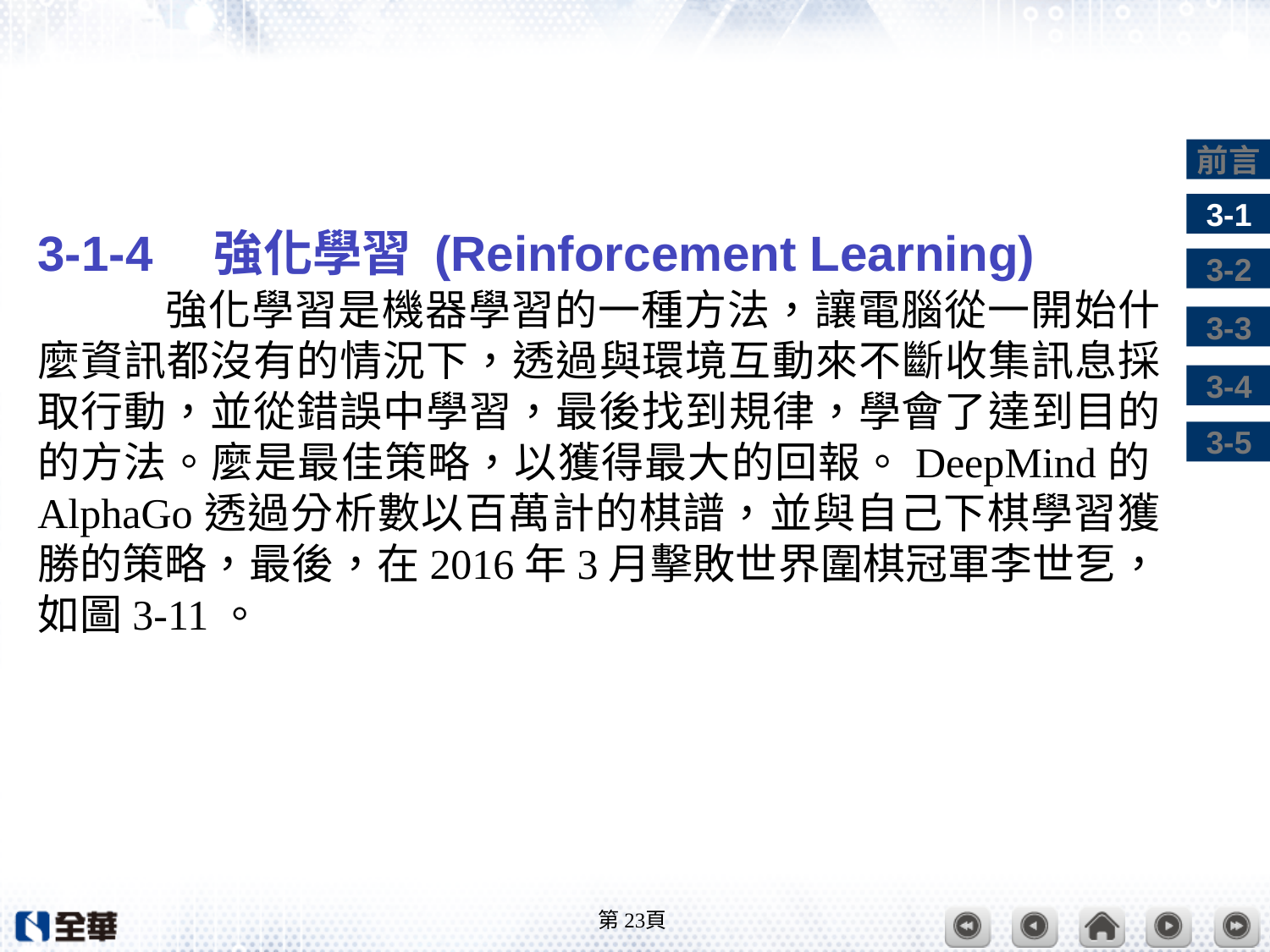

#
3-1-4　強化學習 (Reinforcement Learning)
	強化學習是機器學習的一種方法，讓電腦從一開始什麼資訊都沒有的情況下，透過與環境互動來不斷收集訊息採取行動，並從錯誤中學習，最後找到規律，學會了達到目的的方法。麼是最佳策略，以獲得最大的回報。DeepMind的AlphaGo透過分析數以百萬計的棋譜，並與自己下棋學習獲勝的策略，最後，在2016年3月擊敗世界圍棋冠軍李世乭，如圖3-11。